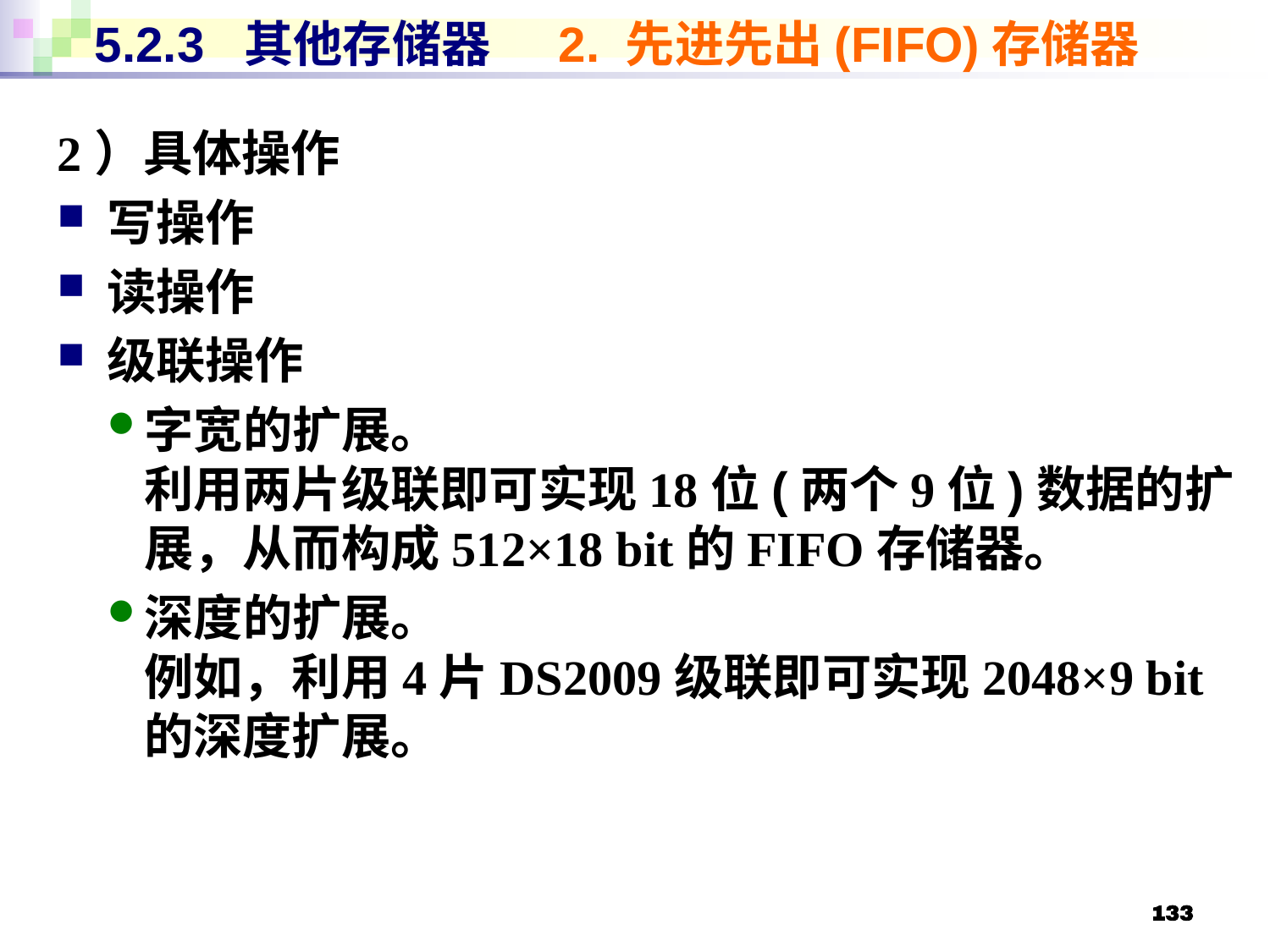

# 5.2.3  其他存储器     2. 先进先出(FIFO)存储器
2）具体操作
写操作
读操作
级联操作
字宽的扩展。
利用两片级联即可实现18位(两个9位)数据的扩展，从而构成512×18 bit的FIFO存储器。
深度的扩展。
例如，利用4片DS2009级联即可实现2048×9 bit的深度扩展。
133